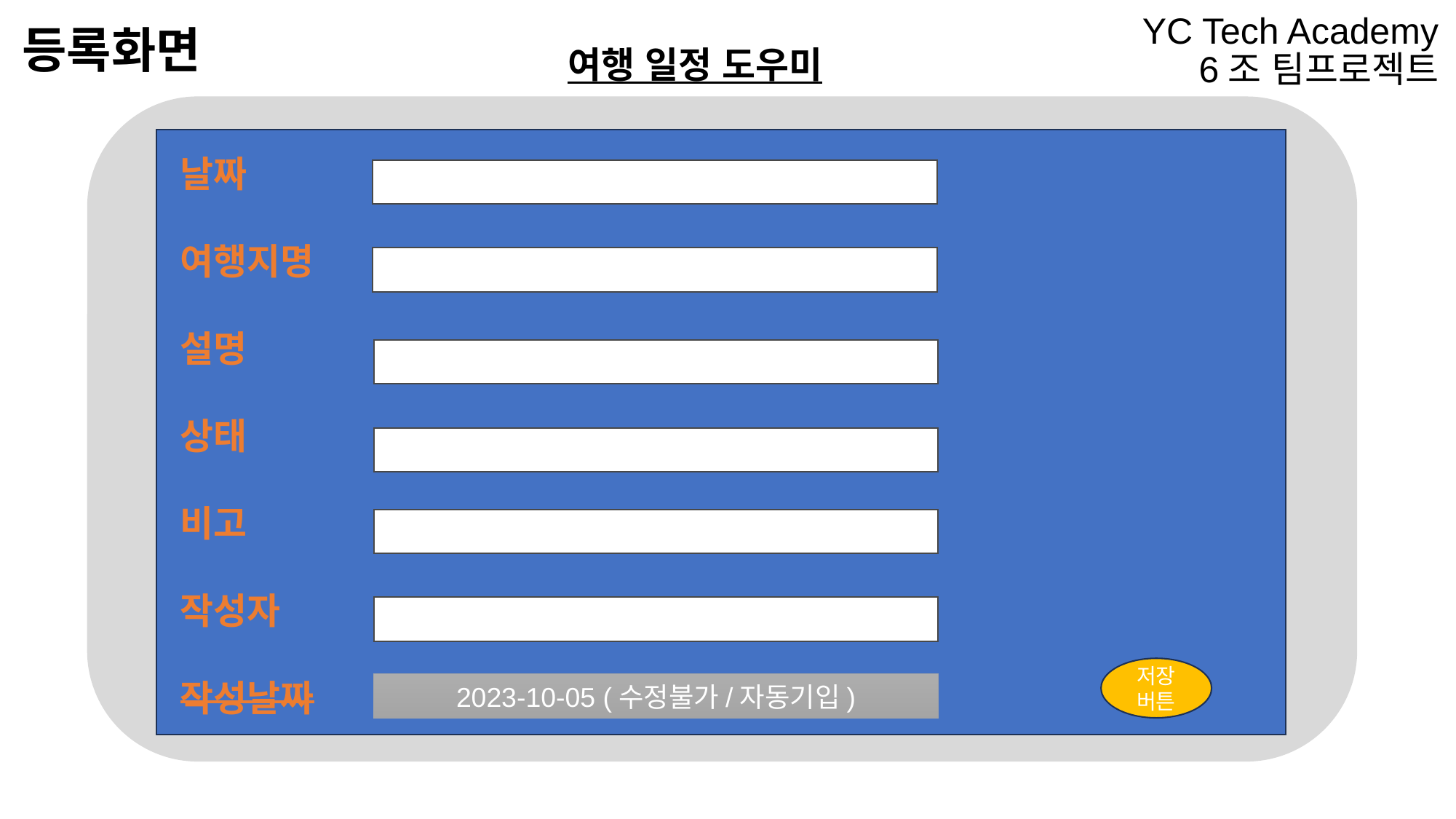

# YC Tech Academy 6조 팀프로젝트
등록화면
여행 일정 도우미

날짜

여행지명

설명

상태

비고

작성자

작성날짜

저장버튼
2023-10-05 (수정불가/자동기입)